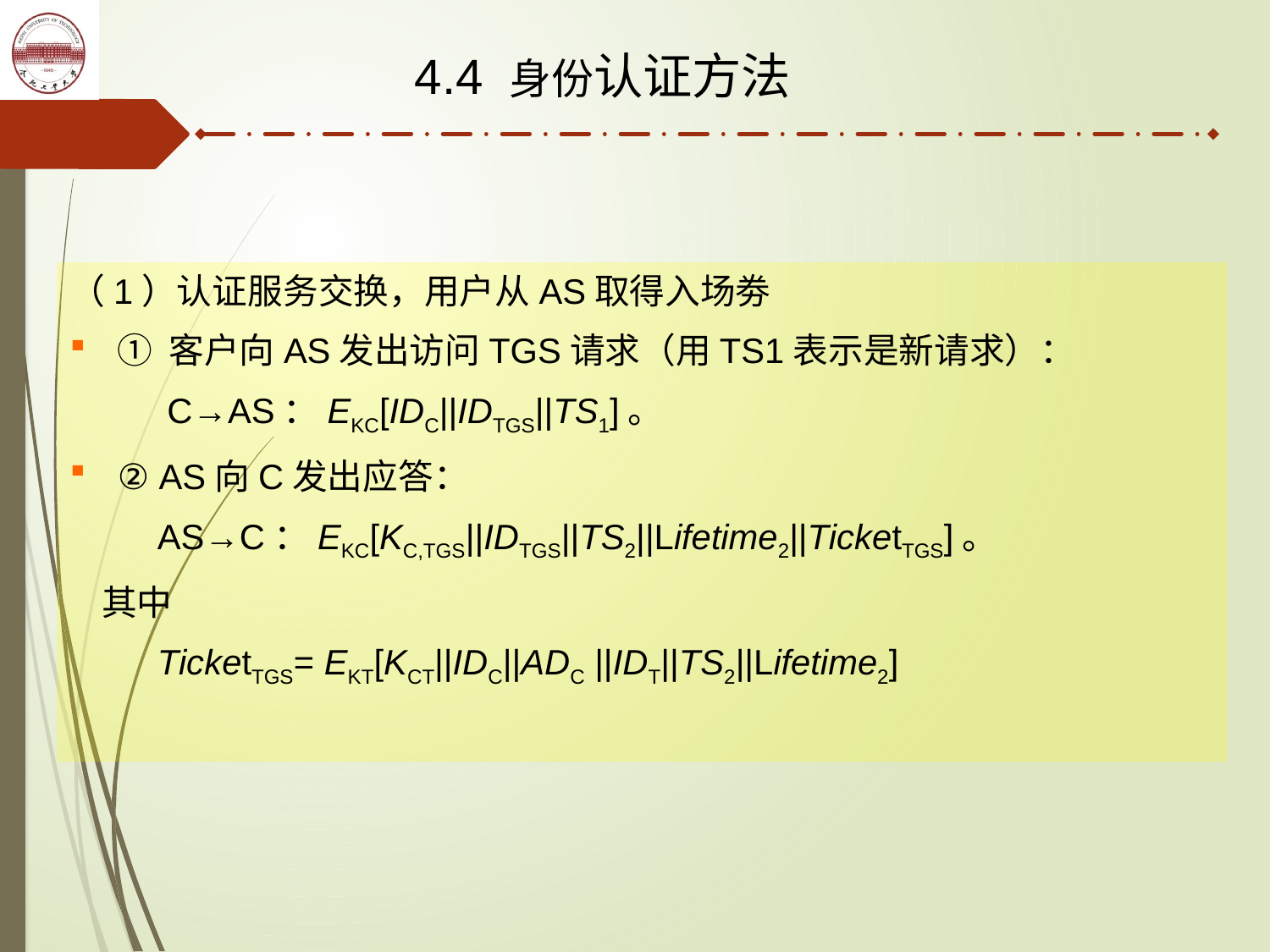

4.4 身份认证方法
（1）认证服务交换，用户从AS取得入场劵
① 客户向AS发出访问TGS请求（用TS1表示是新请求）：
          C→AS：EKC[IDC||IDTGS||TS1]。
② AS向C发出应答：
         AS→C：EKC[KC,TGS||IDTGS||TS2||Lifetime2||TicketTGS]。
   其中
         TicketTGS= EKT[KCT||IDC||ADC ||IDT||TS2||Lifetime2]